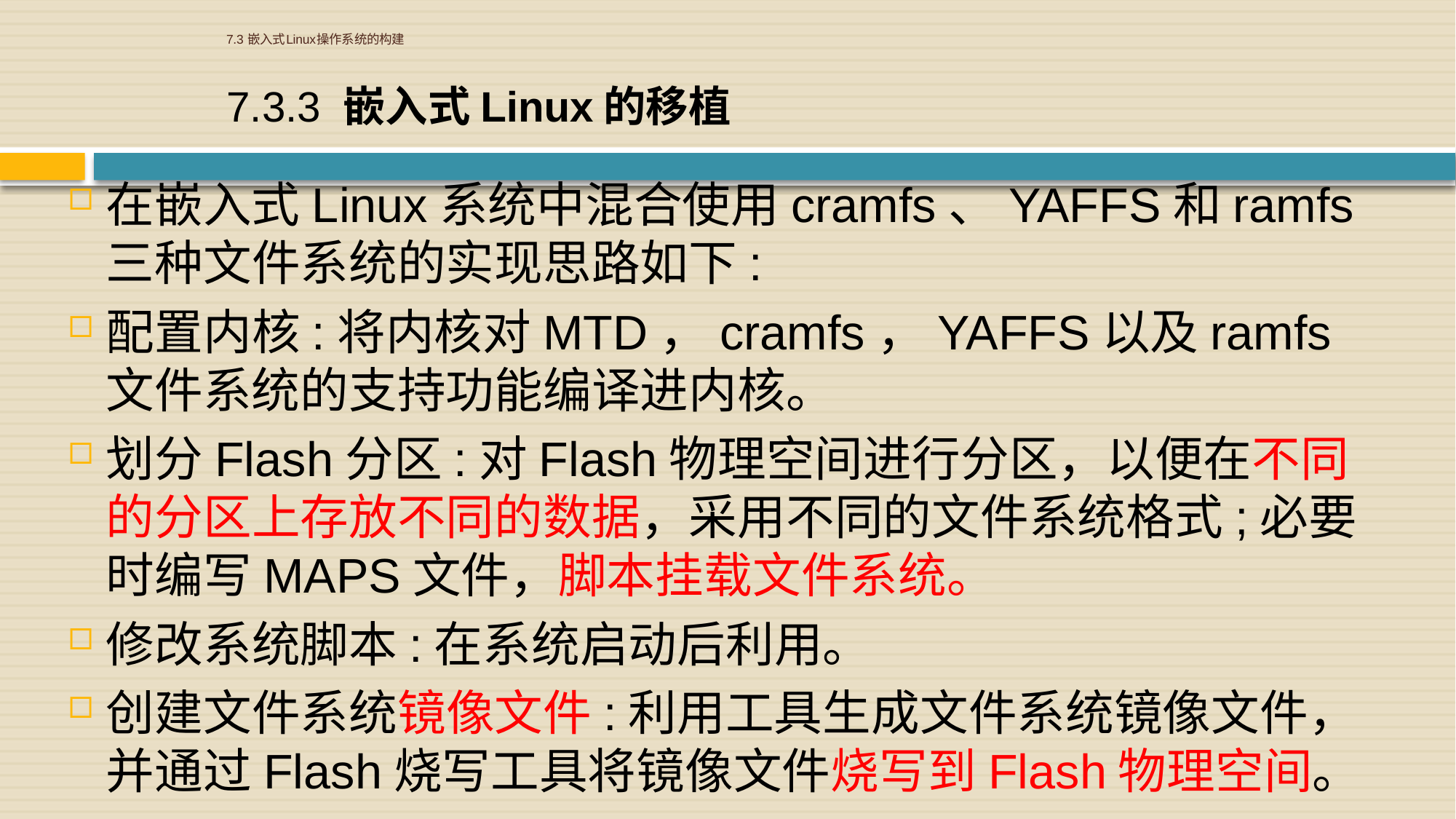

# 7.3 嵌入式Linux操作系统的构建
7.3.3 嵌入式Linux的移植
在嵌入式Linux系统中混合使用cramfs、YAFFS和ramfs三种文件系统的实现思路如下:
配置内核:将内核对MTD，cramfs，YAFFS以及ramfs文件系统的支持功能编译进内核。
划分Flash分区:对Flash物理空间进行分区，以便在不同的分区上存放不同的数据，采用不同的文件系统格式;必要时编写MAPS文件，脚本挂载文件系统。
修改系统脚本:在系统启动后利用。
创建文件系统镜像文件:利用工具生成文件系统镜像文件，并通过Flash烧写工具将镜像文件烧写到Flash物理空间。